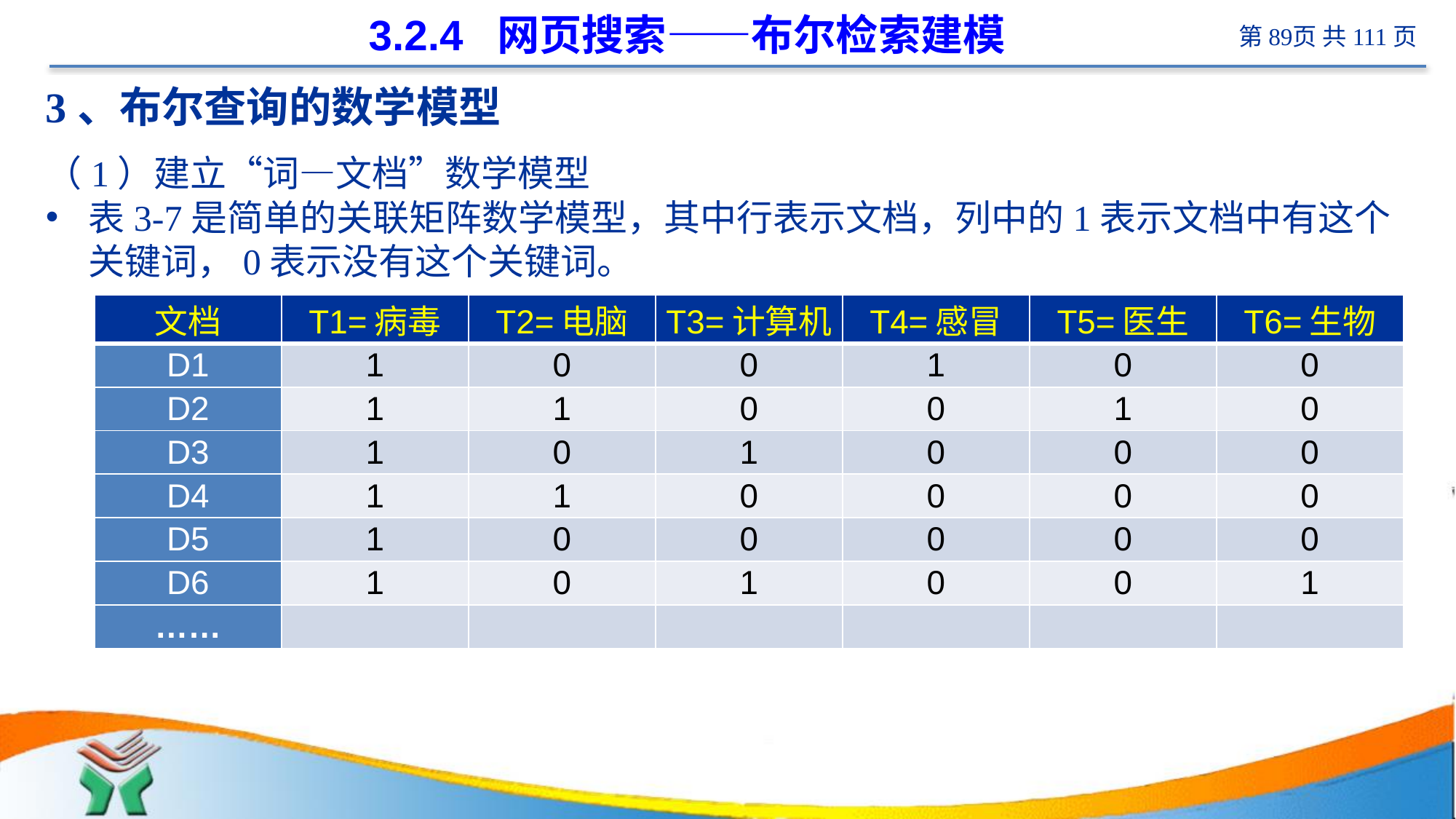

# 3.2.4  网页搜索——布尔检索建模
3、布尔查询的数学模型

（1）建立“词—文档”数学模型
表3-7是简单的关联矩阵数学模型，其中行表示文档，列中的1表示文档中有这个关键词，0表示没有这个关键词。
| 文档 | T1=病毒 | T2=电脑 | T3=计算机 | T4=感冒 | T5=医生 | T6=生物 |
| --- | --- | --- | --- | --- | --- | --- |
| D1 | 1 | 0 | 0 | 1 | 0 | 0 |
| D2 | 1 | 1 | 0 | 0 | 1 | 0 |
| D3 | 1 | 0 | 1 | 0 | 0 | 0 |
| D4 | 1 | 1 | 0 | 0 | 0 | 0 |
| D5 | 1 | 0 | 0 | 0 | 0 | 0 |
| D6 | 1 | 0 | 1 | 0 | 0 | 1 |
| …… |  |  |  |  |  |  |